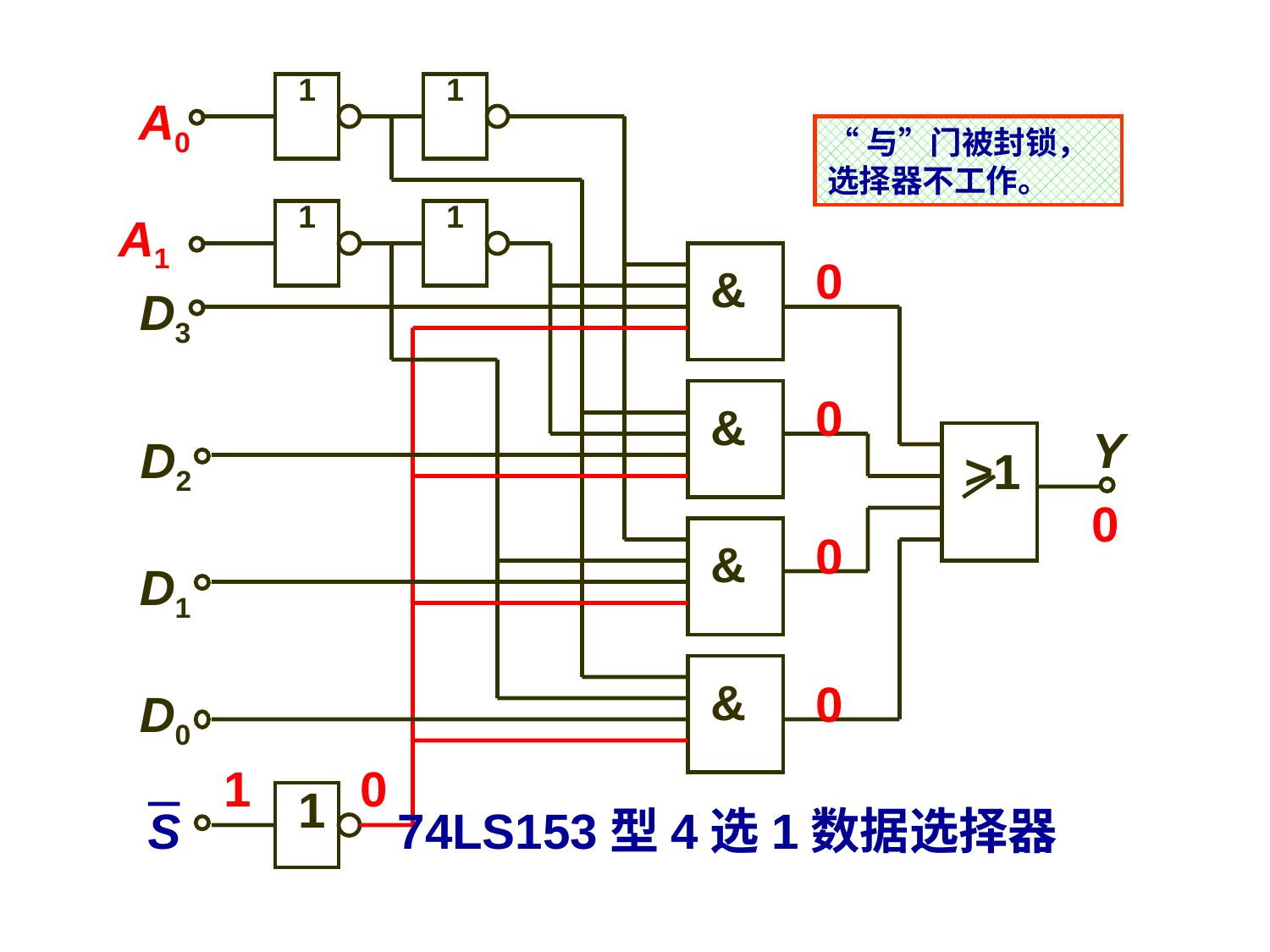

1
1

A0

“与”门被封锁，选择器不工作。

1
1
A1

0
0
0
0
&

D3

&

Y
D2

>1

0

&

D1

&
D0

1
0
1

S

74LS153型4选1数据选择器